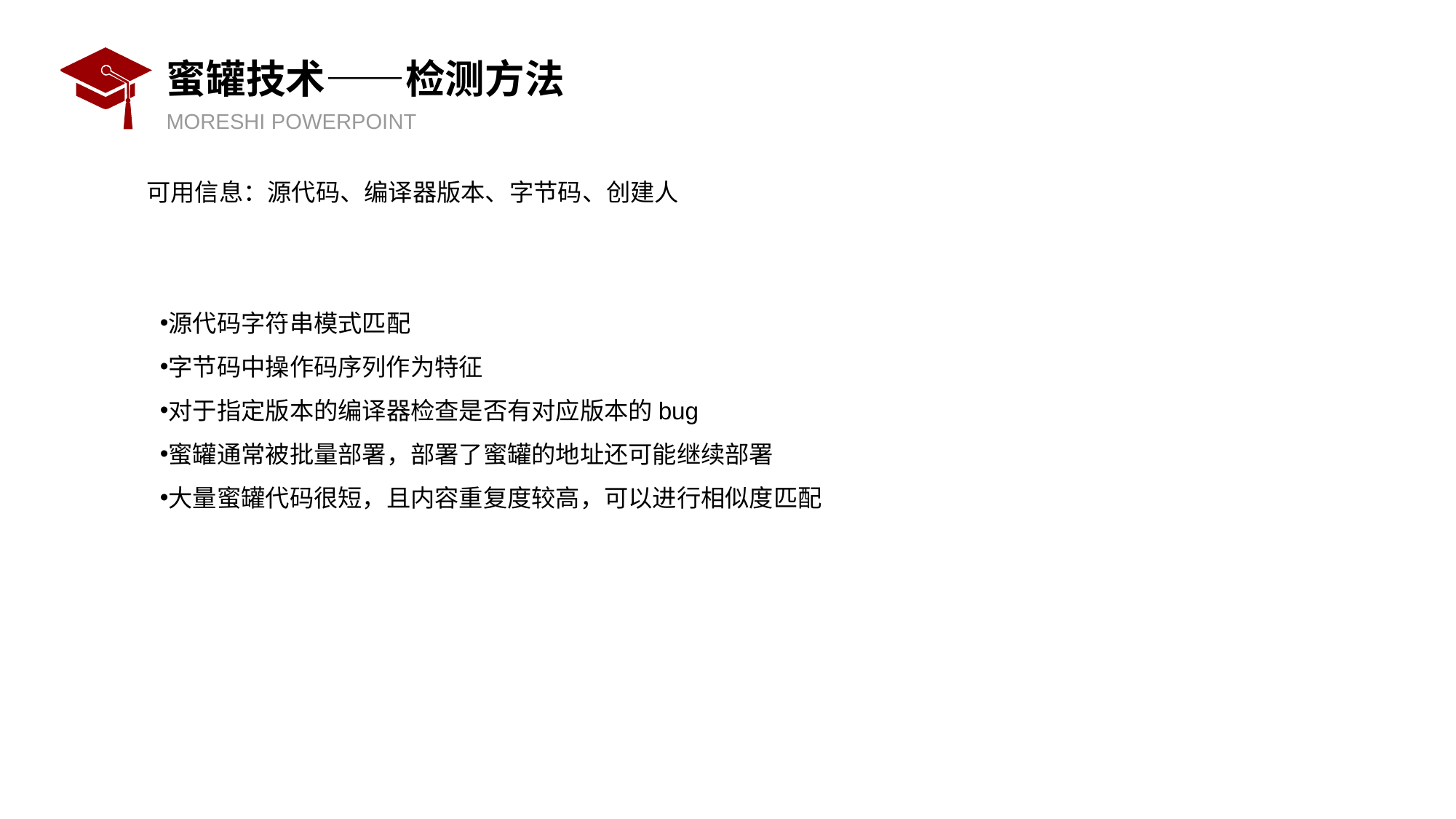

# 蜜罐技术——检测方法
可用信息：源代码、编译器版本、字节码、创建人

源代码字符串模式匹配
字节码中操作码序列作为特征
对于指定版本的编译器检查是否有对应版本的bug
蜜罐通常被批量部署，部署了蜜罐的地址还可能继续部署
大量蜜罐代码很短，且内容重复度较高，可以进行相似度匹配